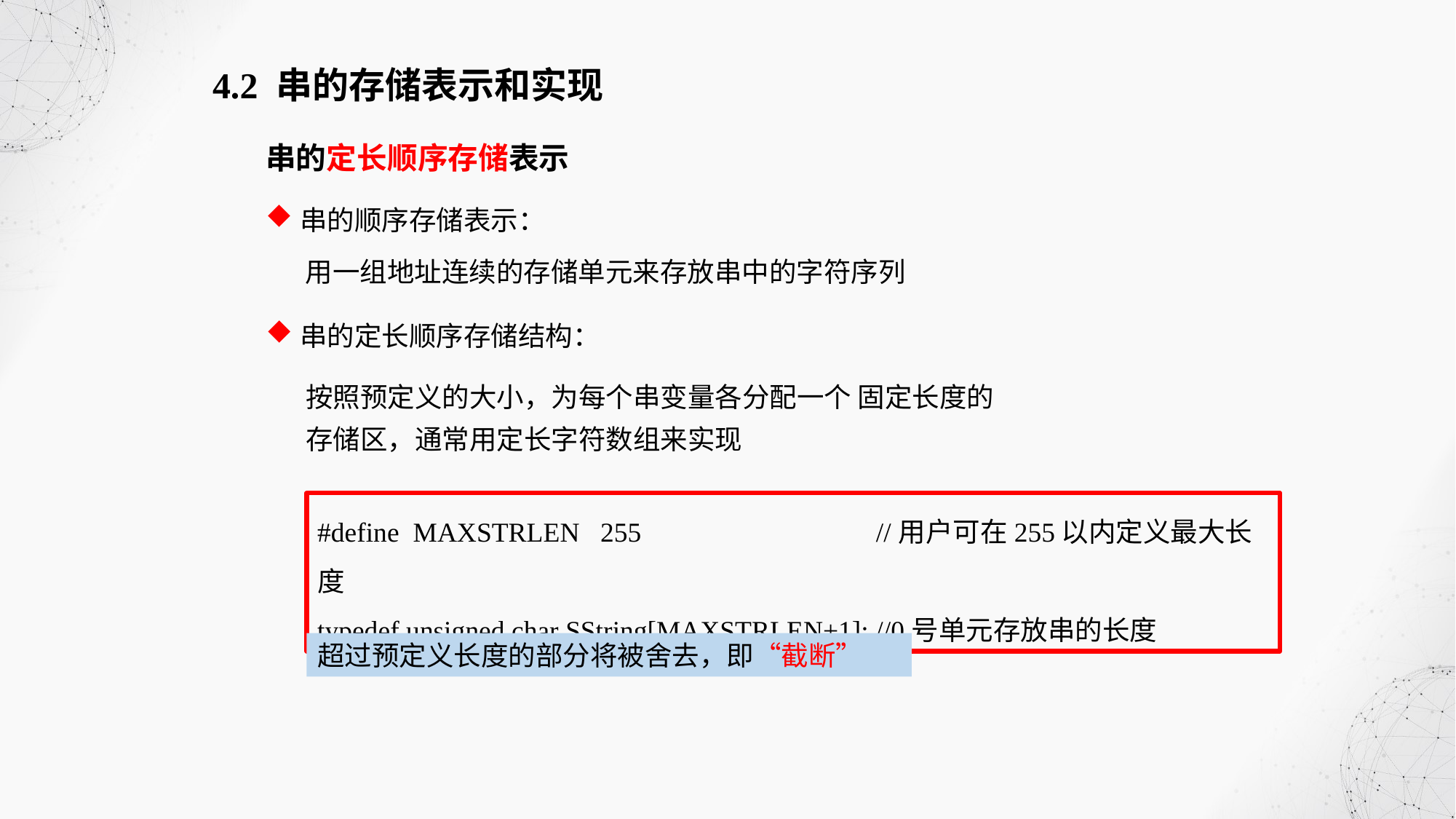

4.2 串的存储表示和实现
串的定长顺序存储表示
串的顺序存储表示：
用一组地址连续的存储单元来存放串中的字符序列
串的定长顺序存储结构：
按照预定义的大小，为每个串变量各分配一个 固定长度的存储区，通常用定长字符数组来实现
#define  MAXSTRLEN   255                                  //用户可在255以内定义最大长度
typedef unsigned char SString[MAXSTRLEN+1]; //0号单元存放串的长度
超过预定义长度的部分将被舍去，即“截断”